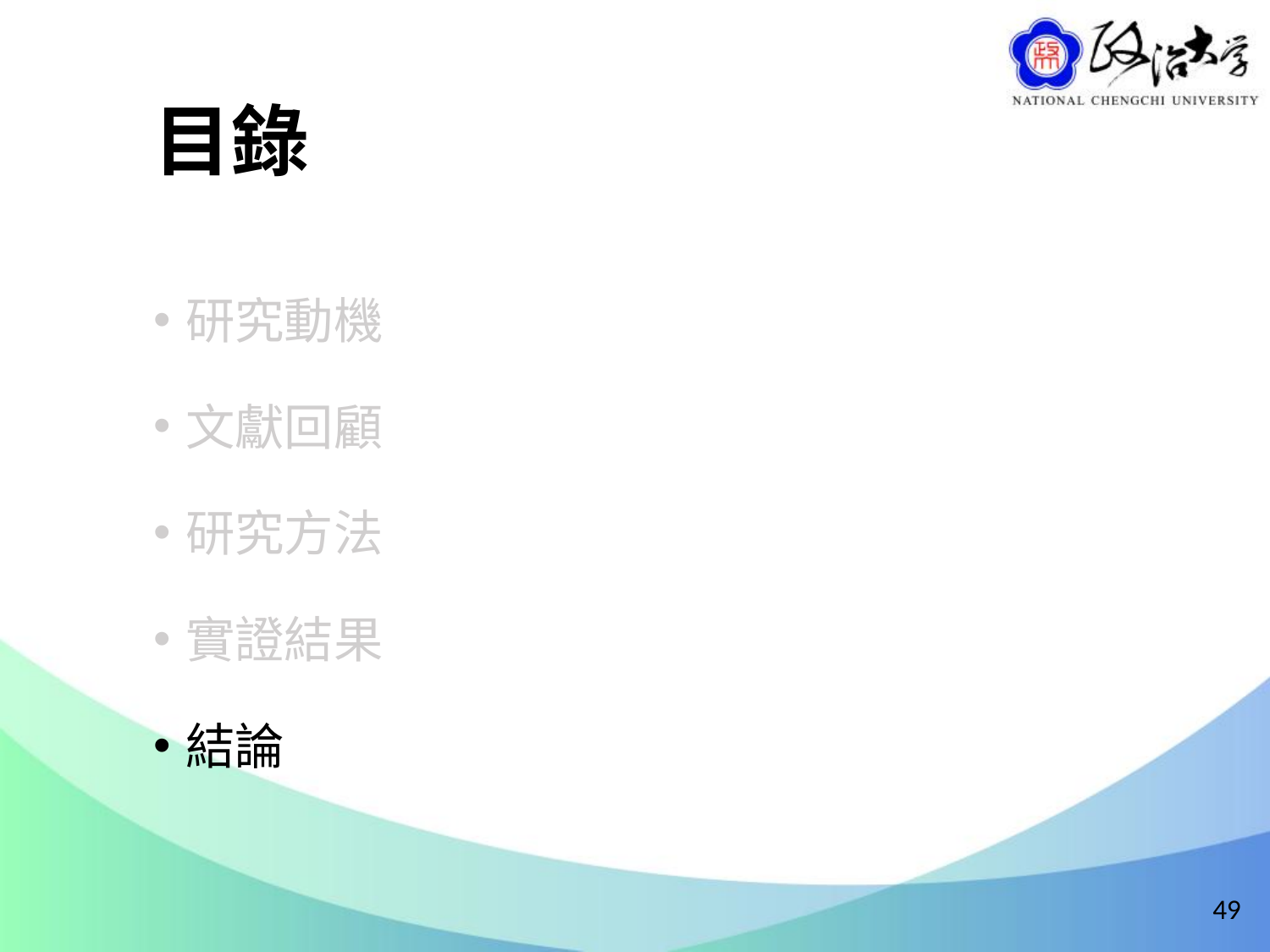

# 目錄
研究動機
文獻回顧
研究方法
實證結果
結論

49